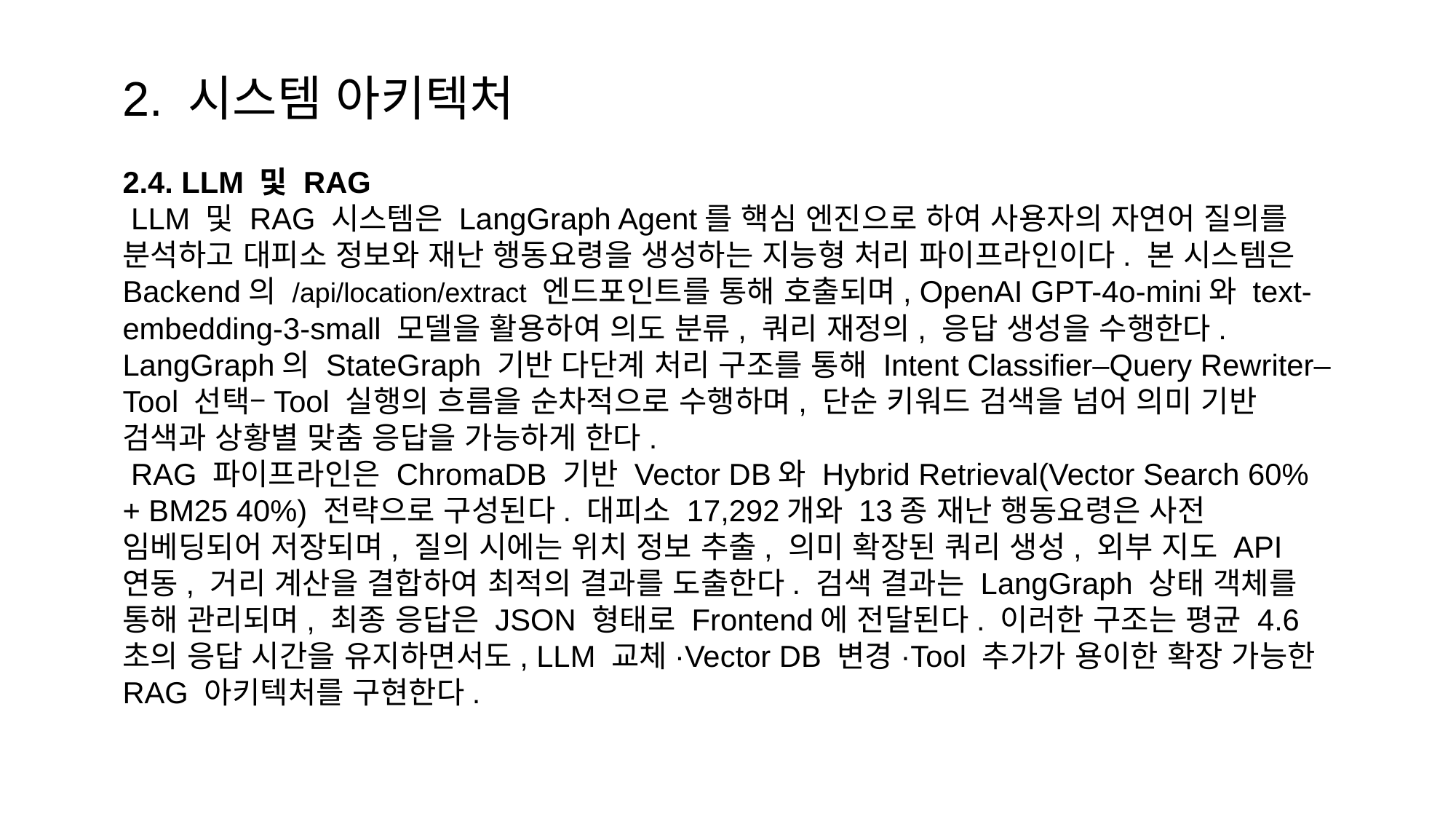

2. 시스템 아키텍처
2.4. LLM 및 RAG
 LLM 및 RAG 시스템은 LangGraph Agent를 핵심 엔진으로 하여 사용자의 자연어 질의를 분석하고 대피소 정보와 재난 행동요령을 생성하는 지능형 처리 파이프라인이다. 본 시스템은 Backend의 /api/location/extract 엔드포인트를 통해 호출되며, OpenAI GPT-4o-mini와 text-embedding-3-small 모델을 활용하여 의도 분류, 쿼리 재정의, 응답 생성을 수행한다. LangGraph의 StateGraph 기반 다단계 처리 구조를 통해 Intent Classifier–Query Rewriter–Tool 선택–Tool 실행의 흐름을 순차적으로 수행하며, 단순 키워드 검색을 넘어 의미 기반 검색과 상황별 맞춤 응답을 가능하게 한다.
 RAG 파이프라인은 ChromaDB 기반 Vector DB와 Hybrid Retrieval(Vector Search 60% + BM25 40%) 전략으로 구성된다. 대피소 17,292개와 13종 재난 행동요령은 사전 임베딩되어 저장되며, 질의 시에는 위치 정보 추출, 의미 확장된 쿼리 생성, 외부 지도 API 연동, 거리 계산을 결합하여 최적의 결과를 도출한다. 검색 결과는 LangGraph 상태 객체를 통해 관리되며, 최종 응답은 JSON 형태로 Frontend에 전달된다. 이러한 구조는 평균 4.6초의 응답 시간을 유지하면서도, LLM 교체·Vector DB 변경·Tool 추가가 용이한 확장 가능한 RAG 아키텍처를 구현한다.